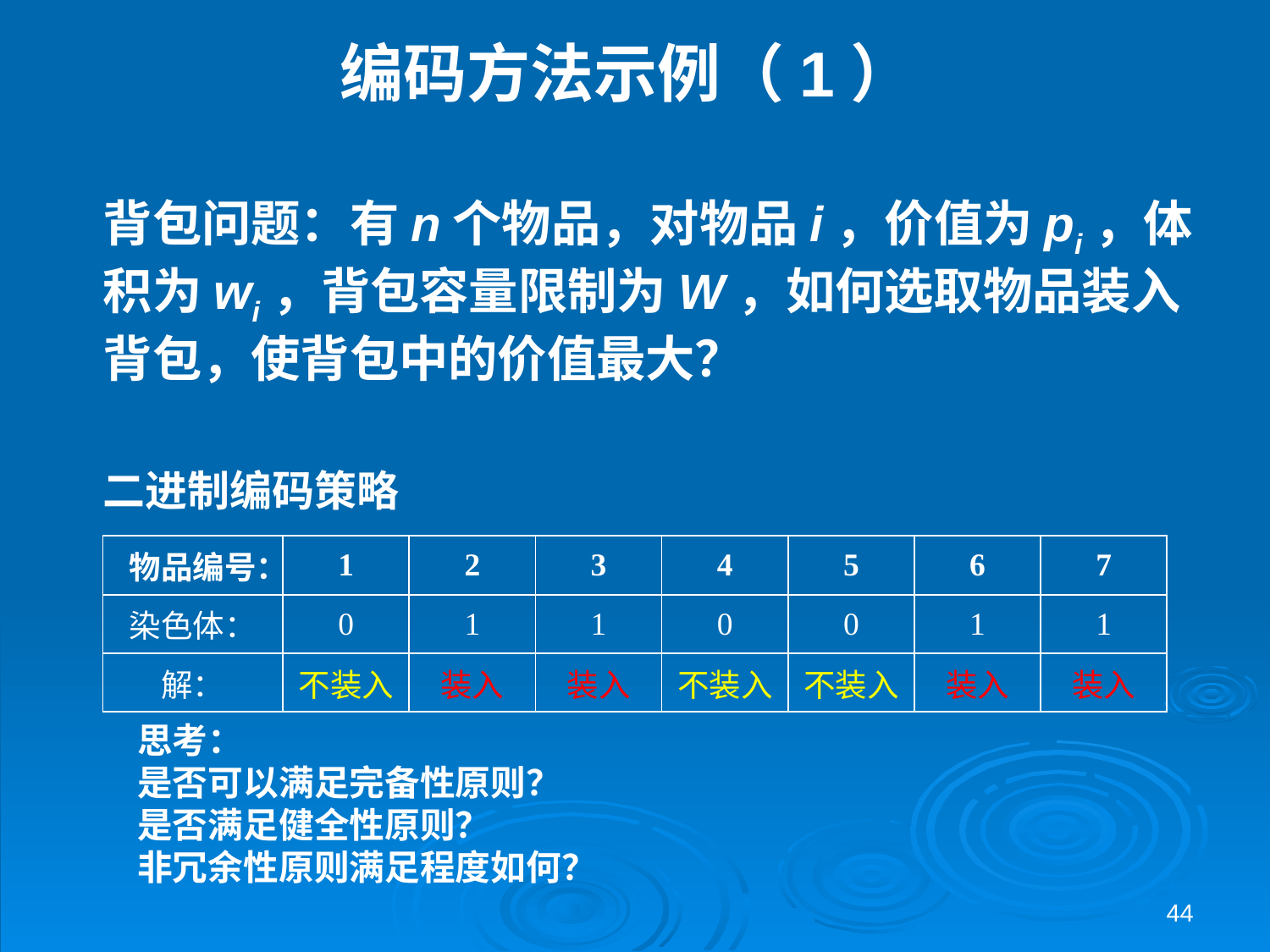

# 编码方法示例（1）
背包问题：有n个物品，对物品i，价值为pi，体积为wi，背包容量限制为W，如何选取物品装入背包，使背包中的价值最大？

二进制编码策略

| 物品编号： | 1 | 2 | 3 | 4 | 5 | 6 | 7 |
| --- | --- | --- | --- | --- | --- | --- | --- |
| 染色体： | 0 | 1 | 1 | 0 | 0 | 1 | 1 |
| 解： | 不装入 | 装入 | 装入 | 不装入 | 不装入 | 装入 | 装入 |
思考：
是否可以满足完备性原则？
是否满足健全性原则？
非冗余性原则满足程度如何？
44